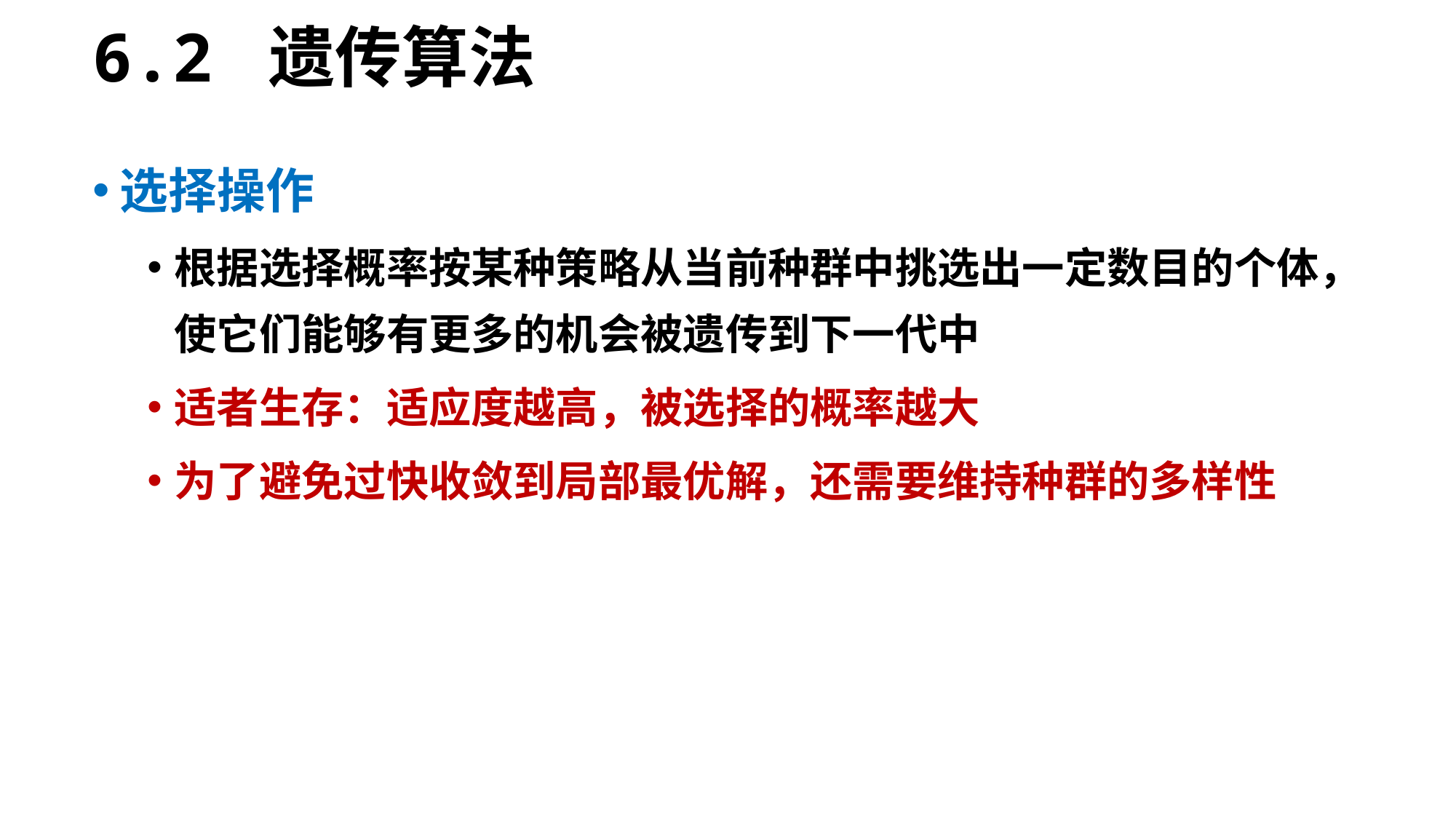

6.2 遗传算法
选择操作
根据选择概率按某种策略从当前种群中挑选出一定数目的个体，使它们能够有更多的机会被遗传到下一代中
适者生存：适应度越高，被选择的概率越大
为了避免过快收敛到局部最优解，还需要维持种群的多样性